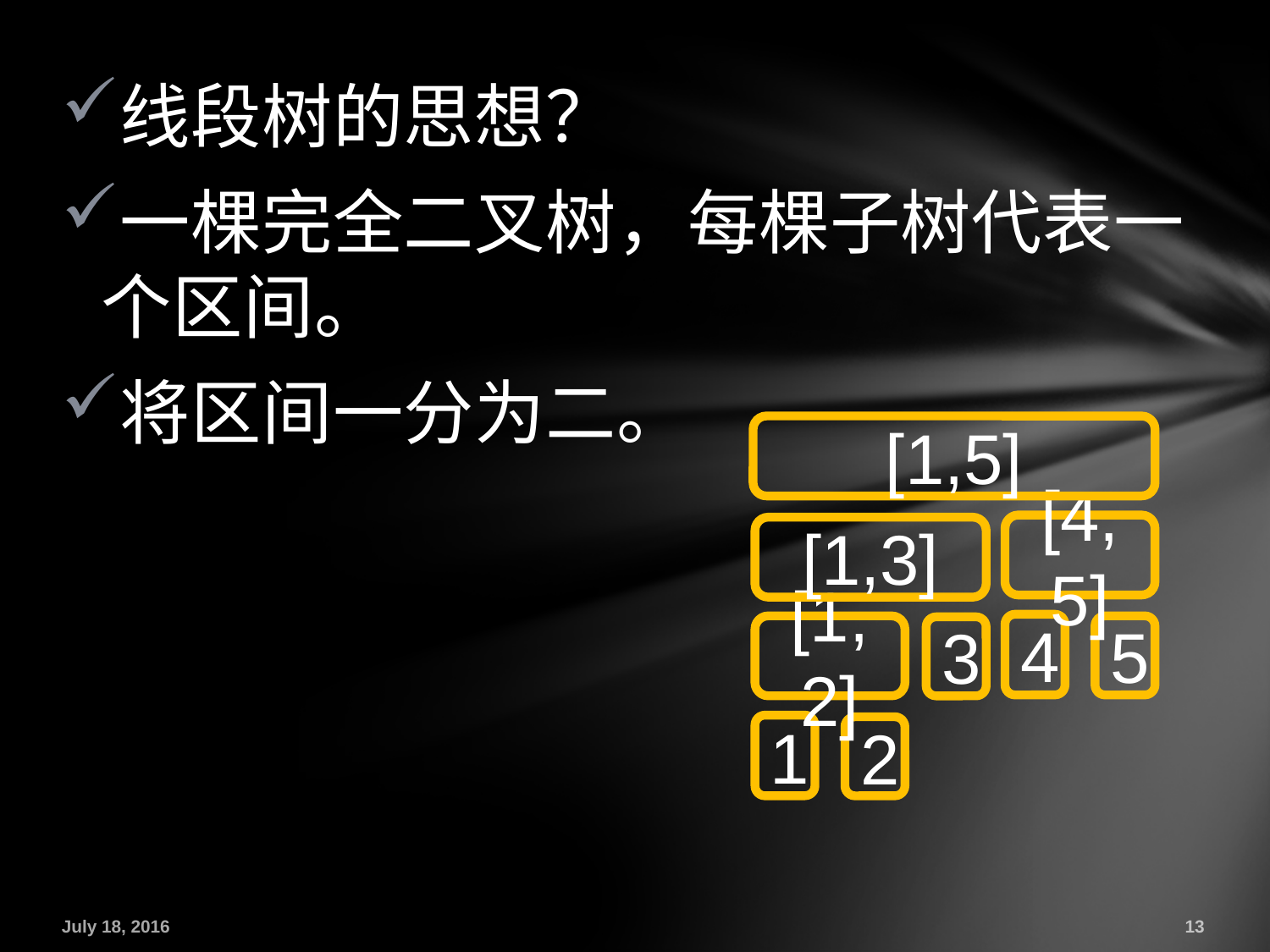

线段树的思想？
一棵完全二叉树，每棵子树代表一个区间。
将区间一分为二。
[1,5]
[4,5]
[1,3]
4
[1,2]
5
3
1
2
July 18, 2016

13